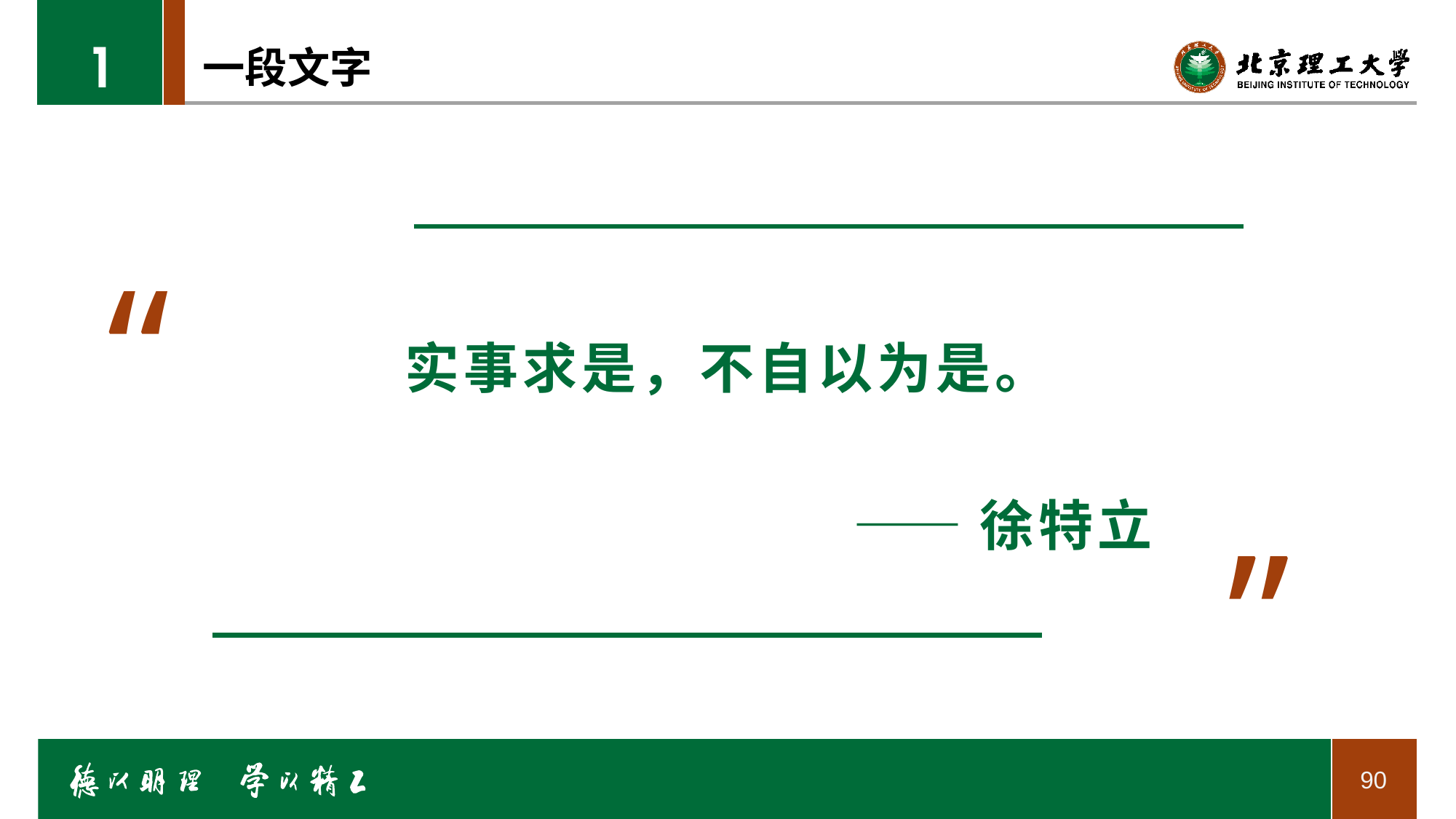

1
# 一段文字
“
实事求是，不自以为是。

——徐特立
”